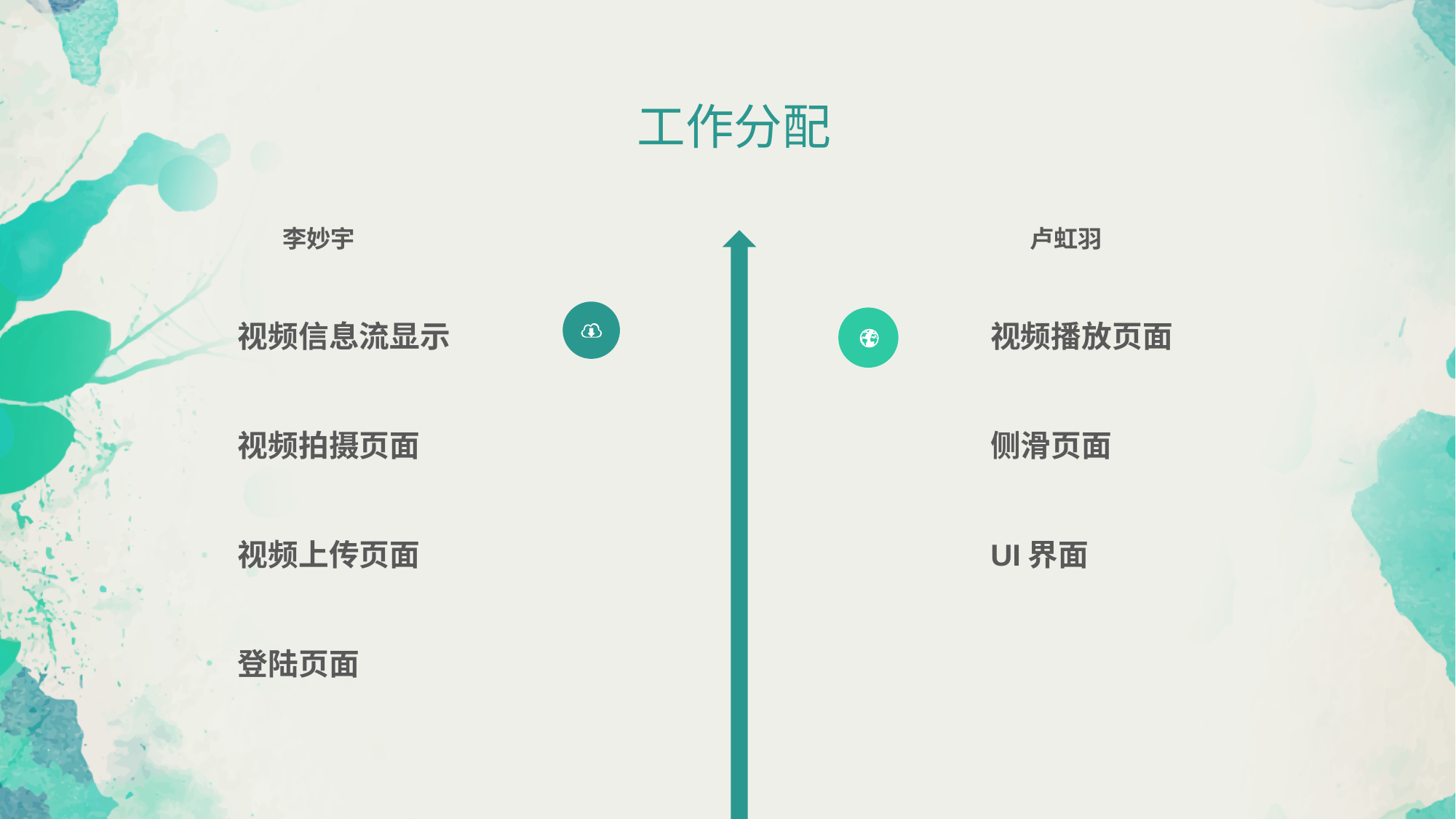

工作分配
李妙宇
卢虹羽

视频信息流显示

视频拍摄页面

视频上传页面

登陆页面

视频播放页面

侧滑页面

UI界面